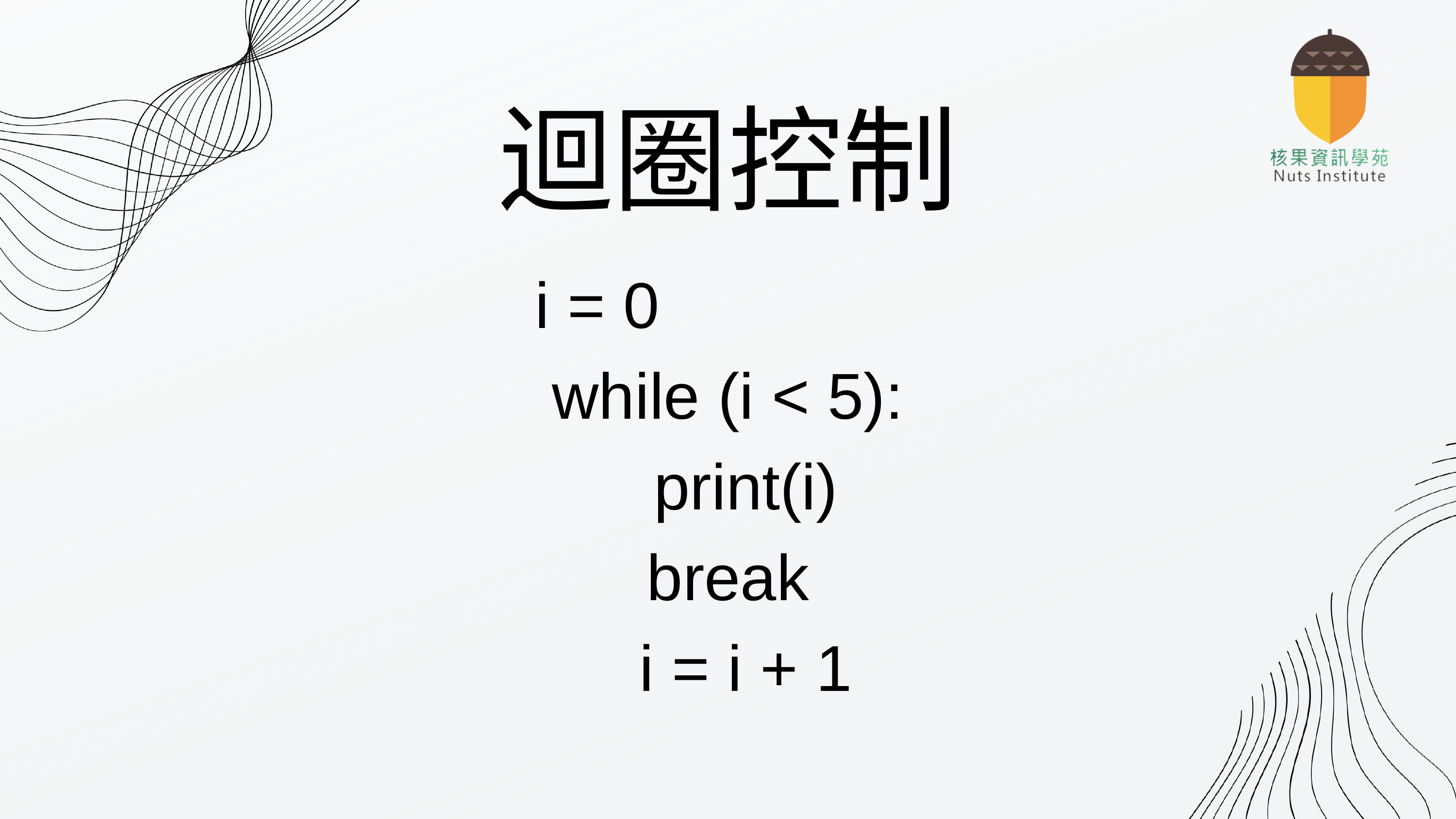

迴圈控制
i = 0
while (i < 5):
  print(i)
break
  i = i + 1